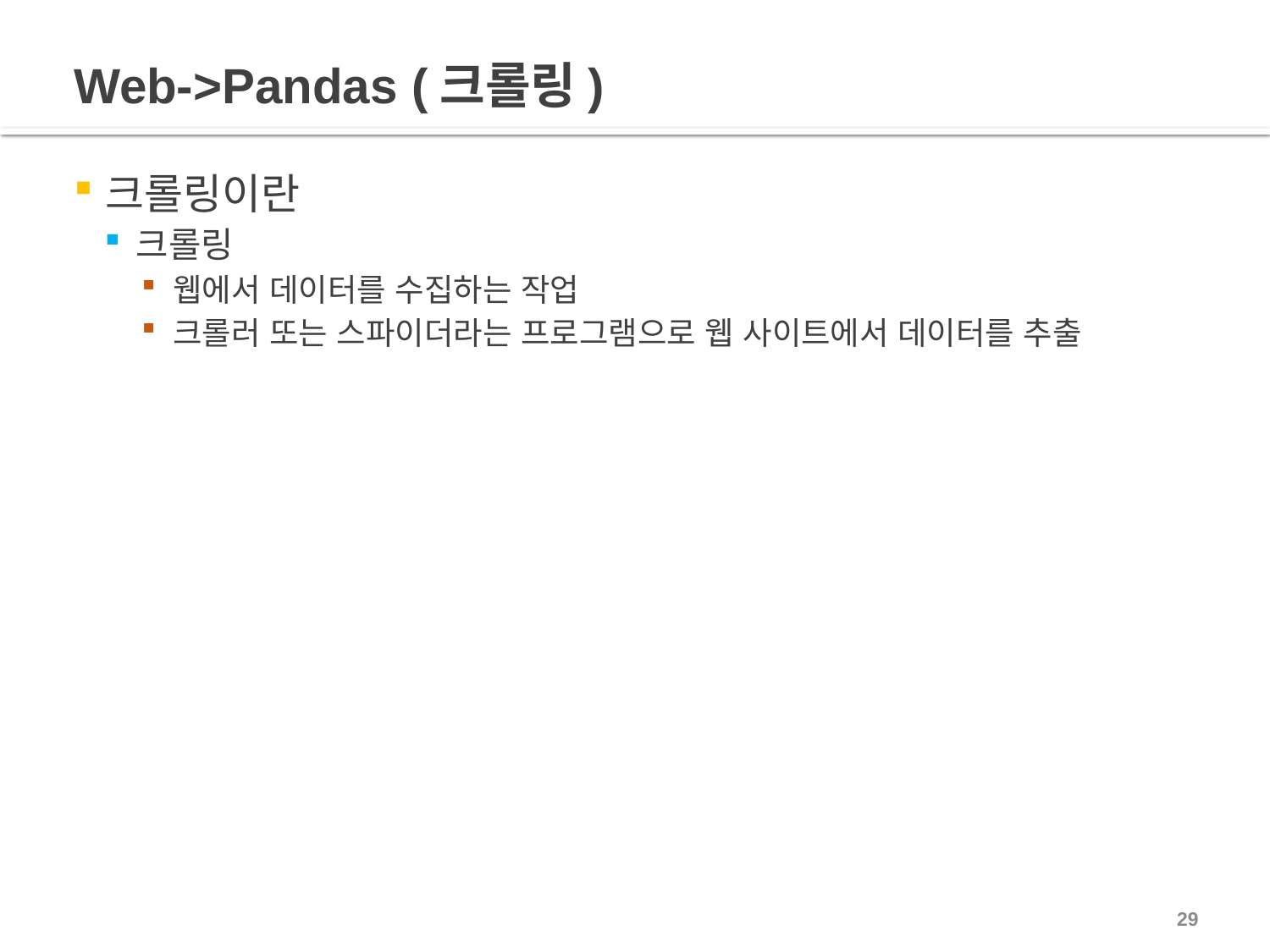

# Web->Pandas (크롤링)
크롤링이란
크롤링
웹에서 데이터를 수집하는 작업
크롤러 또는 스파이더라는 프로그램으로 웹 사이트에서 데이터를 추출

29